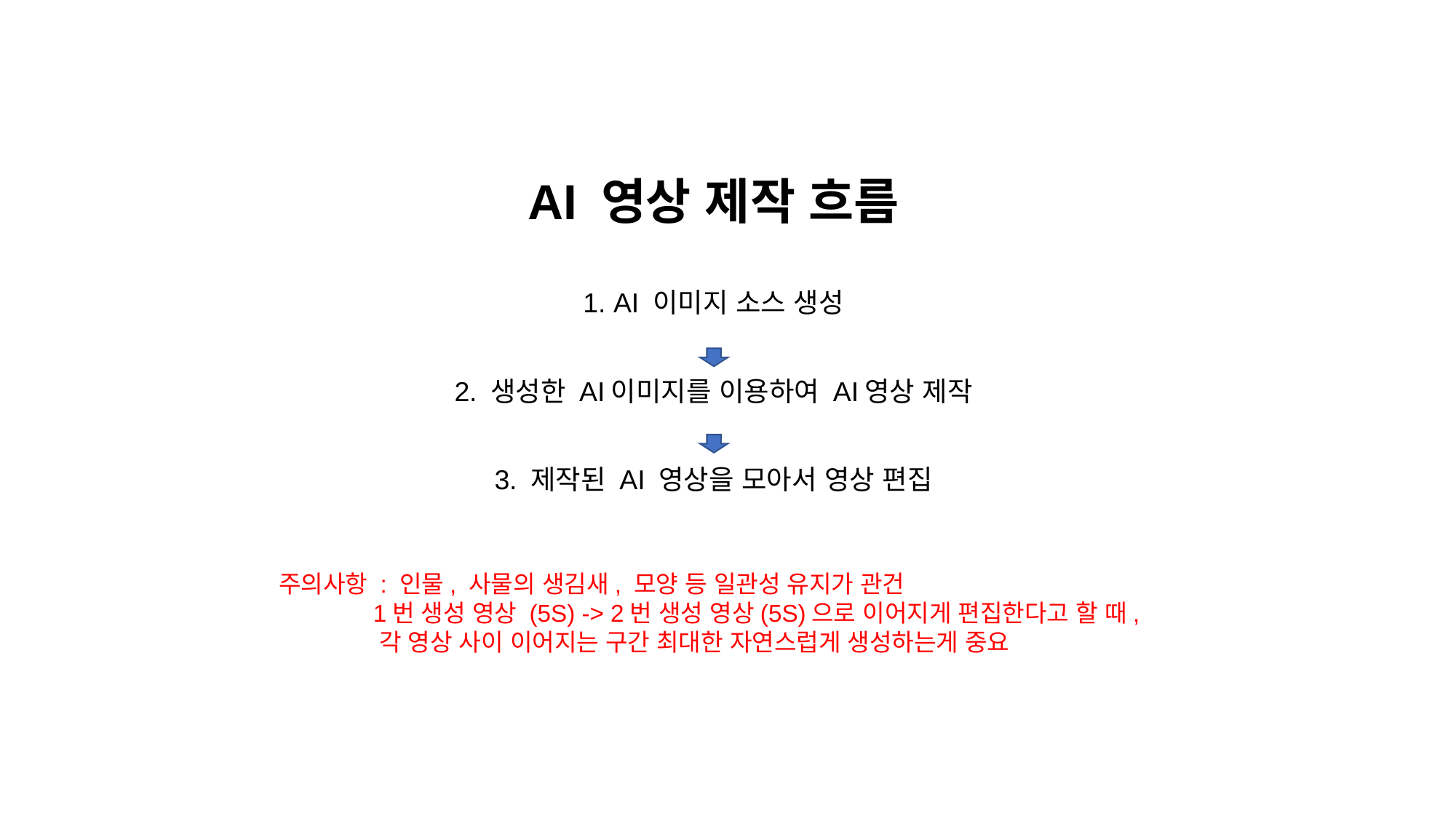

# AI 영상 제작 흐름 1. AI 이미지 소스 생성 2. 생성한 AI이미지를 이용하여 AI영상 제작 3. 제작된 AI 영상을 모아서 영상 편집

주의사항 : 인물, 사물의 생김새, 모양 등 일관성 유지가 관건
              1번 생성 영상 (5S) -> 2번 생성 영상(5S)으로 이어지게 편집한다고 할 때,
              각 영상 사이 이어지는 구간 최대한 자연스럽게 생성하는게 중요